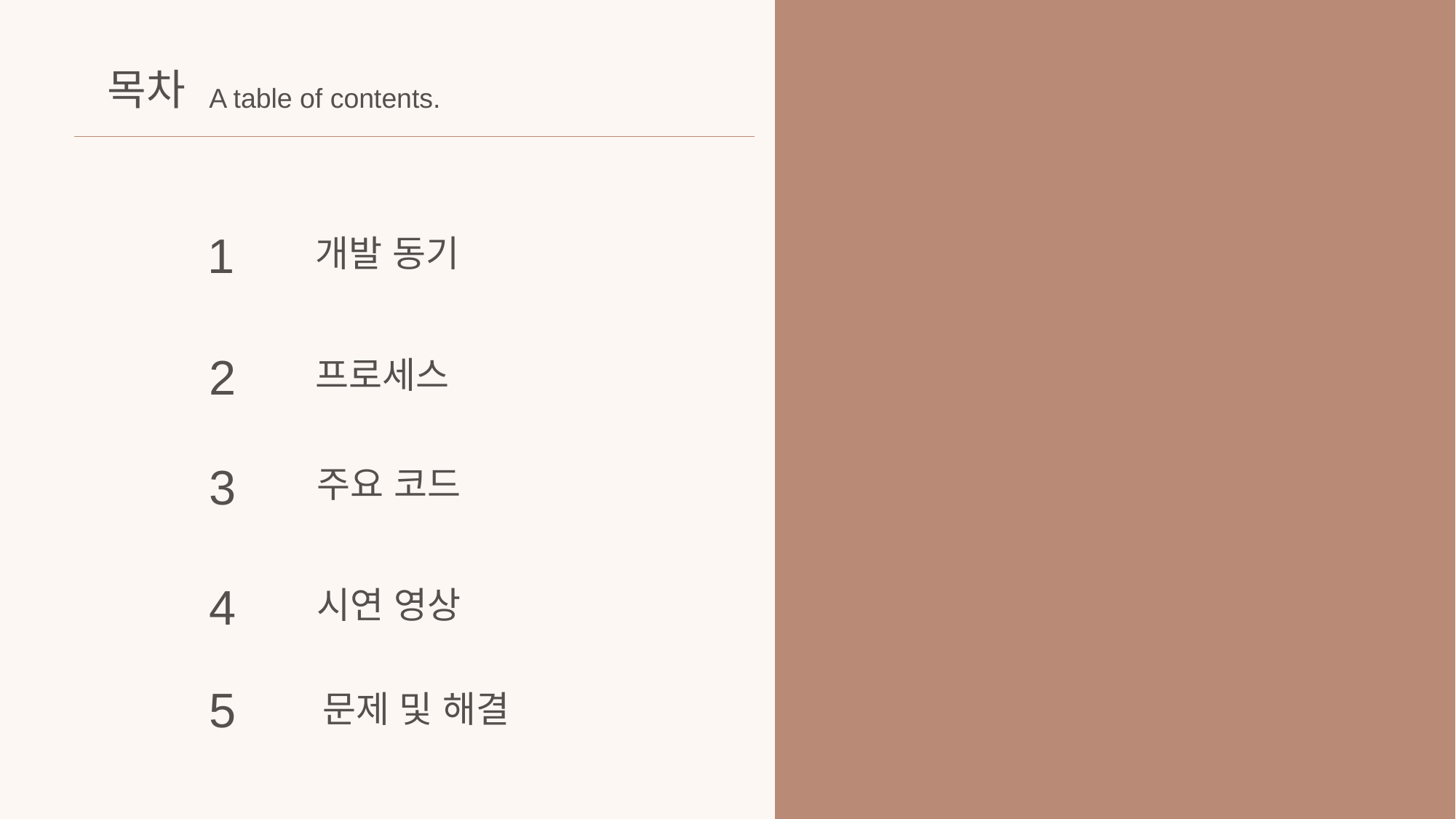

목차
A table of contents.
1
개발 동기
2
프로세스
3
주요 코드
4
시연 영상
5
문제 및 해결